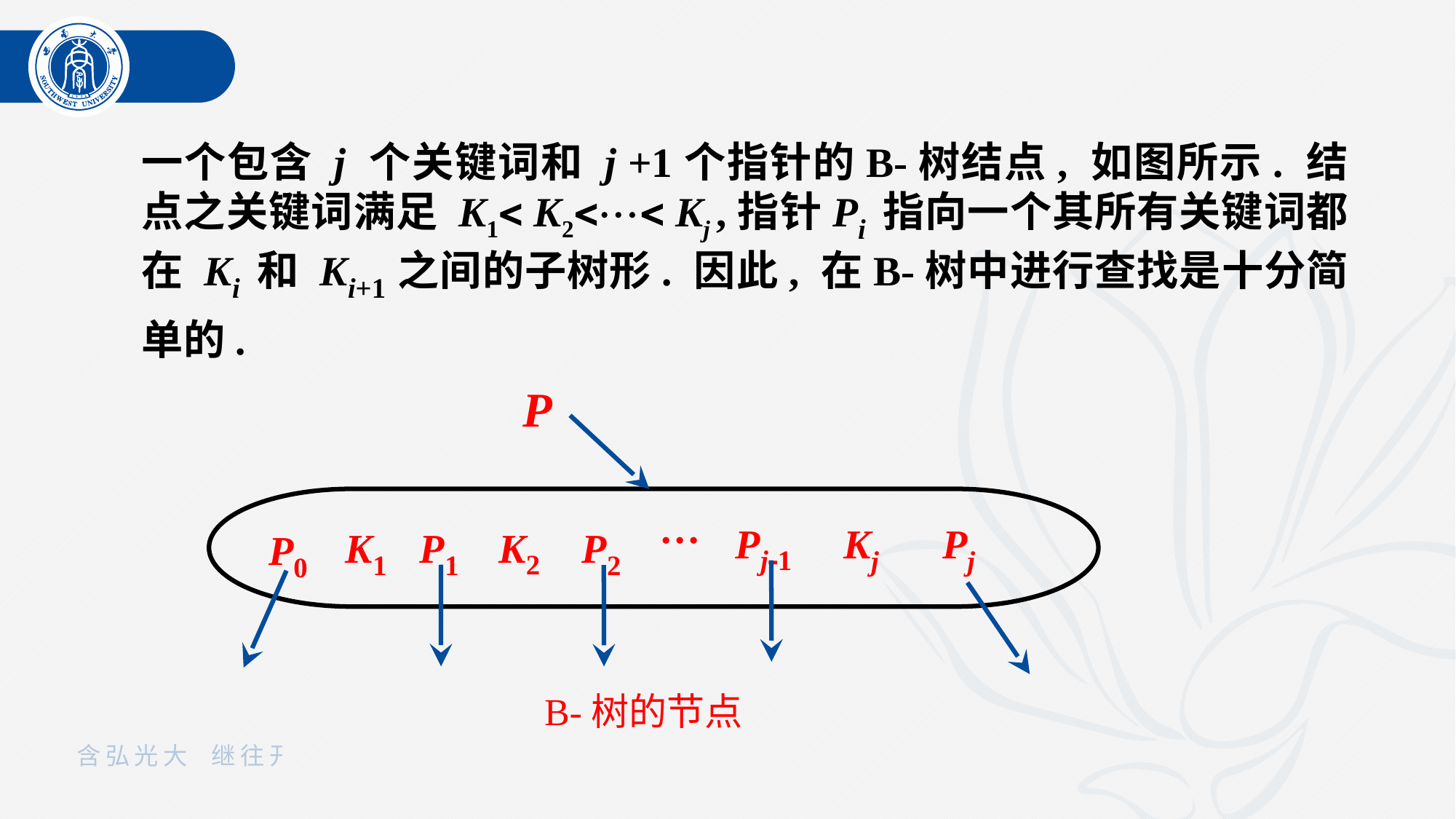

一个包含 j 个关键词和 j +1个指针的B-树结点, 如图所示. 结点之关键词满足 K1< K2<…< Kj ,指针Pi 指向一个其所有关键词都在 Ki 和 Ki+1之间的子树形. 因此, 在B-树中进行查找是十分简单的.
P

…
Kj
Pj
Pj−1
K2
K1
P1
P2
P0

B-树的节点